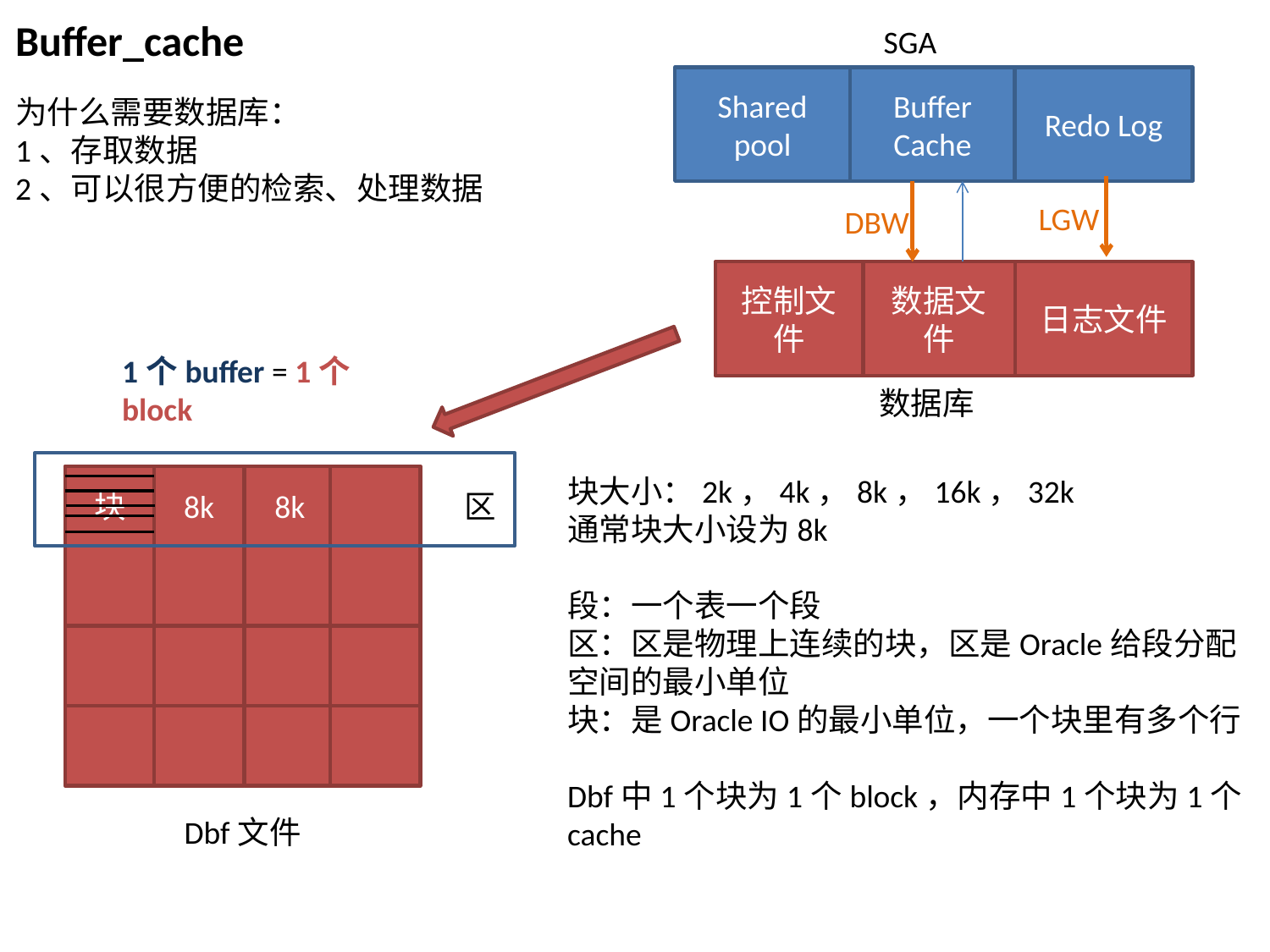

Buffer_cache
SGA
Shared pool
Buffer Cache
Redo Log
为什么需要数据库：
1、存取数据
2、可以很方便的检索、处理数据
LGW
DBW
日志文件
控制文件
数据文件
1个buffer = 1个block

数据库

块大小：2k，4k，8k，16k，32k
通常块大小设为8k

段：一个表一个段
区：区是物理上连续的块，区是Oracle给段分配空间的最小单位
块：是Oracle IO的最小单位，一个块里有多个行

Dbf中1个块为1个block，内存中1个块为1个cache
块
8k
8k

区

Dbf文件